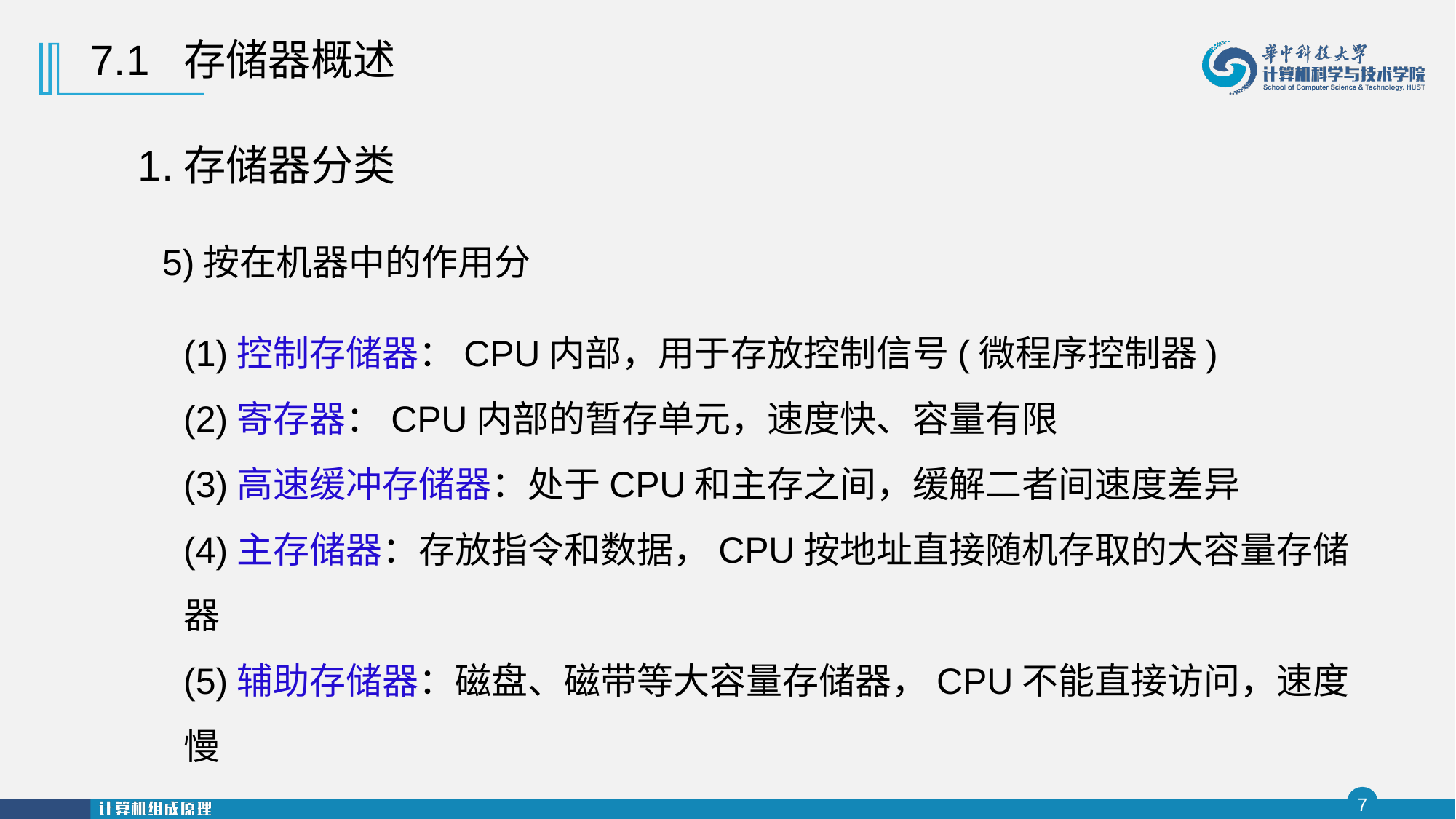

7.1  存储器概述
1.存储器分类
5)按在机器中的作用分
(1)控制存储器：CPU内部，用于存放控制信号(微程序控制器)
(2)寄存器：CPU内部的暂存单元，速度快、容量有限
(3)高速缓冲存储器：处于CPU和主存之间，缓解二者间速度差异
(4)主存储器：存放指令和数据，CPU按地址直接随机存取的大容量存储器
(5)辅助存储器：磁盘、磁带等大容量存储器，CPU不能直接访问，速度慢